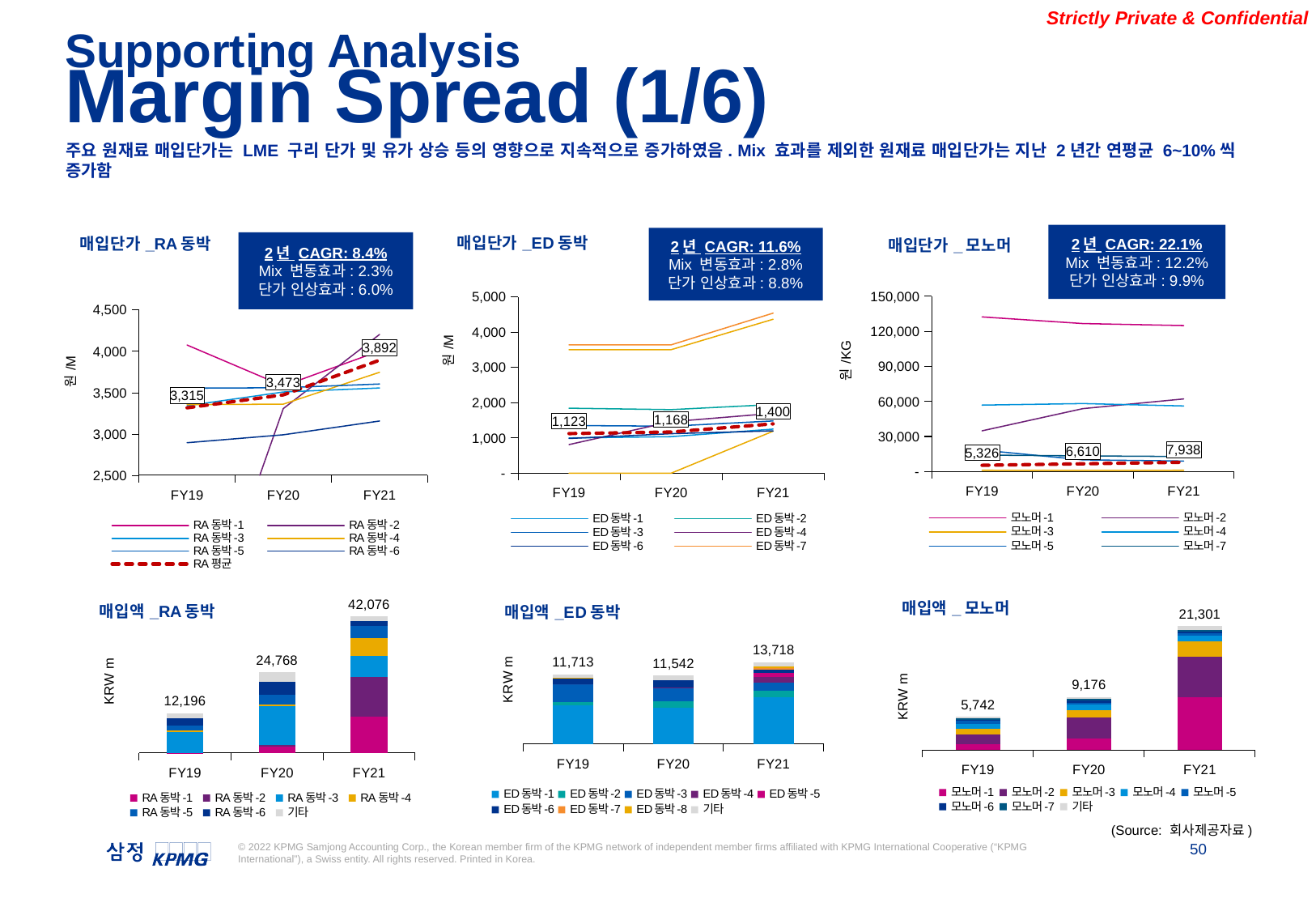

Supporting Analysis
Margin Spread (1/6)
주요 원재료 매입단가는 LME 구리 단가 및 유가 상승 등의 영향으로 지속적으로 증가하였음. Mix 효과를 제외한 원재료 매입단가는 지난 2년간 연평균 6~10%씩 증가함

### Chart: 매입단가_RA동박

| Category | RA동박-1 | RA동박-2 | RA동박-3 | RA동박-4 | RA동박-5 | RA동박-6 | RA평균 |
|---|---|---|---|---|---|---|---|
| FY19 | 4075.2595454545453 | None | 3340.6733068562967 | 3354.0702461764945 | 3553.390161283459 | 2892.851031254637 | 3315.1846707095992 |
| FY20 | 3580.71039749325 | 3305.7284262716535 | 3507.3654235870194 | 3359.806736676668 | 3558.550632812934 | 2989.125545430282 | 3472.7542992347894 |
| FY21 | 4002.9750861509624 | 4202.934258971531 | 3555.7569752541976 | 3745.3356772552256 | 3603.5697008067377 | 3155.4394254901963 | 3892.024138275515 |

### Chart: 매입단가_ED동박

| Category | ED동박-1 | ED동박-2 | ED동박-3 | ED동박-4 | ED동박-5 | ED동박-6 | ED동박-7 | ED동박-8 | ED평균 |
|---|---|---|---|---|---|---|---|---|---|
| FY19 | 999.8809039888682 | 1842.105103217622 | 1351.4850379326695 | 811.6214285714286 | None | 985.3225580736544 | 3638.041754385965 | 3501.460285714286 | 1123.4721149663749 |
| FY20 | 1036.503387437533 | 1802.2739308036812 | 1332.6201971717637 | 1458.6863 | None | 1119.6175378636908 | 3638.041754385965 | 3501.460285714286 | 1167.9211892100282 |
| FY21 | 1250.957811168287 | 1947.4692307692308 | 1482.6684041095891 | 1697.47666126943 | 1191.3256751185322 | 1201.2052635135135 | 4538.253783382789 | 4365.526055646481 | 1399.7579032327185 |

### Chart: 매입단가_모노머

| Category | 모노머-1 | 모노머-2 | 모노머-3 | 모노머-4 | 모노머-5 | 모노머-7 | 모노머평균 |
|---|---|---|---|---|---|---|---|
| FY19 | 132340.05037783374 | 34855.782422852375 | 1070.5868336753067 | 56836.55027972028 | 18340.0 | 14102.4 | 5326.06204233667 |
| FY20 | 126652.85723478383 | 53837.49412361688 | 971.4794694249397 | 58149.58643940226 | 10001.786643354899 | 13403.494601304239 | 6609.800067310691 |
| FY21 | 124927.9288399074 | 62138.57732764485 | 1100.7668076589443 | 56134.44909816617 | 8986.421232911092 | 12882.07788231427 | 7938.410390615434 |
2년 CAGR: 22.1%
Mix 변동효과: 12.2%
단가 인상효과: 9.9%
2년 CAGR: 11.6%
Mix 변동효과: 2.8%
단가 인상효과: 8.8%
2년 CAGR: 8.4%
Mix 변동효과: 2.3%
단가 인상효과: 6.0%

### Chart: 매입액_ED동박

| Category | ED동박-1 | ED동박-2 | ED동박-3 | ED동박-4 | ED동박-5 | ED동박-6 | ED동박-7 | ED동박-8 | 기타 | ED평균 |
|---|---|---|---|---|---|---|---|---|---|---|
| FY19 | 6467229687.0 | 638915734.0 | 2850281945.0 | 1704405.0 | 0.0 | 1043456589.0 | 82947352.0 | 61275555.0 | 567514621.0 | 11713325888.0 |
| FY20 | 6122749890.0 | 1098612120.0 | 2318226095.0 | 14586863.0 | 0.0 | 1123648161.0 | 0.0 | 0.0 | 864385768.0 | 11542208897.0 |
| FY21 | 7808428619.0 | 1153193905.0 | 1298817522.0 | 1048361586.0 | 577912085.0 | 533335137.0 | 305878305.0 | 266733642.0 | 725554549.0 | 13718215350.0 |

### Chart: 매입액_RA동박

| Category | RA동박-1 | RA동박-2 | RA동박-3 | RA동박-4 | RA동박-5 | RA동박-6 | 기타 | RA평균 |
|---|---|---|---|---|---|---|---|---|
| FY19 | 35862284.0 | 0.0 | 6384327350.0 | 410102169.0 | 1670022308.0 | 2144557255.0 | 1550642124.0 | 12195513490.0 |
| FY20 | 1816959877.0 | 540056853.0 | 11990489879.0 | 470305747.0 | 3202517642.0 | 3919789784.0 | 2827650699.0 | 24767770481.0 |
| FY21 | 11105053484.0 | 12307998772.0 | 6410069772.0 | 5447216209.0 | 3756613306.0 | 1609274107.0 | 1439980266.0 | 42076205916.0 |

### Chart: 매입액_모노머

| Category | 모노머-1 | 모노머-2 | 모노머-3 | 모노머-4 | 모노머-5 | 모노머-6 | 모노머-7 | 기타 | 모노머평균 |
|---|---|---|---|---|---|---|---|---|---|
| FY19 | 1050780000.0 | 1671683325.0 | 1022667367.0 | 812762669.0 | 458500000.0 | 135207000.0 | 282048000.0 | 308735973.0 | 5742384334.0 |
| FY20 | 2066639000.0 | 3634893330.0 | 1191743845.0 | 927093394.0 | 292780000.0 | 386125200.0 | 282100000.0 | 394870074.0 | 9176244843.0 |
| FY21 | 9083000000.0 | 7029985186.0 | 2636090538.0 | 912041655.0 | 447575000.0 | 303080000.0 | 286100000.0 | 603237946.0 | 21301110325.0 |
(Source: 회사제공자료)